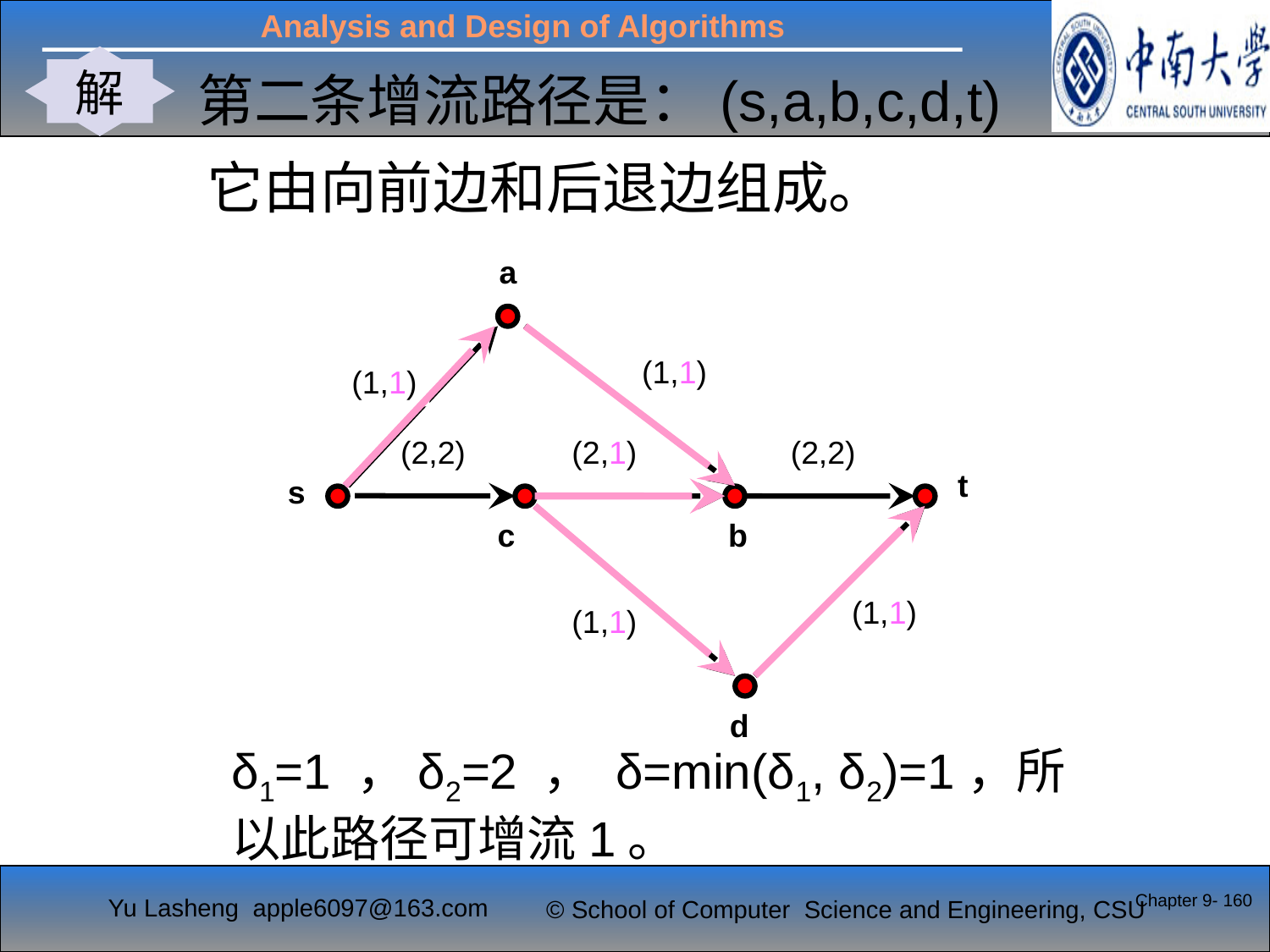

解
#
第二条增流路径是：(s,a,b,c,d,t)
它由向前边和后退边组成。
a

(1,0)
(1,0)
(2,2)
(2,2)
(2,2)
t
s

c
b
(1,0)
(1,0)

d

(1,1)
(1,1)
(2,1)
(1,1)
(1,1)
δ1=1 ，δ2=2 ， δ=min(δ1, δ2)=1，所以此路径可增流1。
Chapter 9- 160